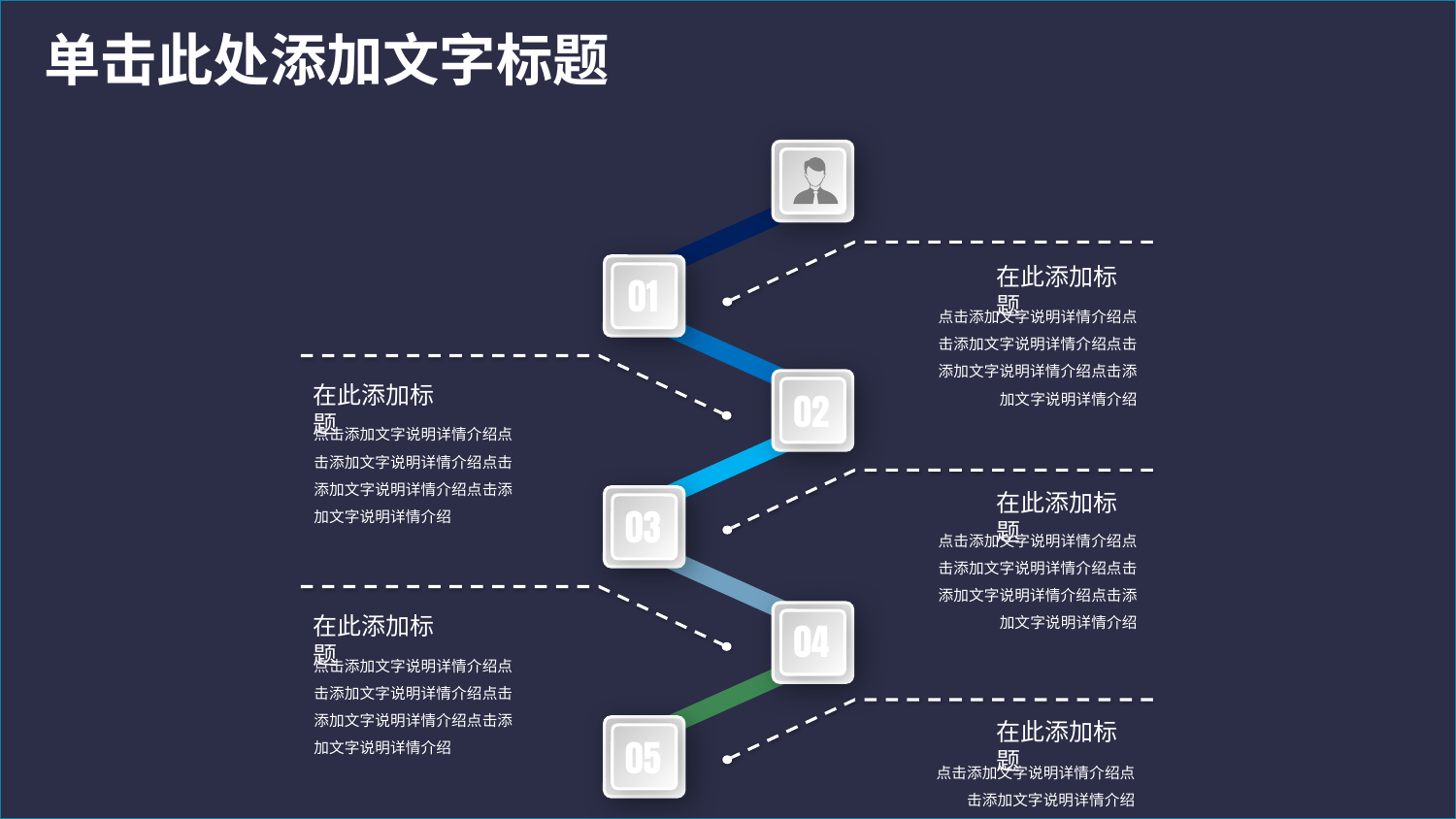

在此添加标题
点击添加文字说明详情介绍点击添加文字说明详情介绍点击添加文字说明详情介绍点击添加文字说明详情介绍

01

02
在此添加标题
点击添加文字说明详情介绍点击添加文字说明详情介绍点击添加文字说明详情介绍点击添加文字说明详情介绍

在此添加标题
点击添加文字说明详情介绍点击添加文字说明详情介绍点击添加文字说明详情介绍点击添加文字说明详情介绍

03

04
在此添加标题
点击添加文字说明详情介绍点击添加文字说明详情介绍点击添加文字说明详情介绍点击添加文字说明详情介绍

在此添加标题
点击添加文字说明详情介绍点击添加文字说明详情介绍

05